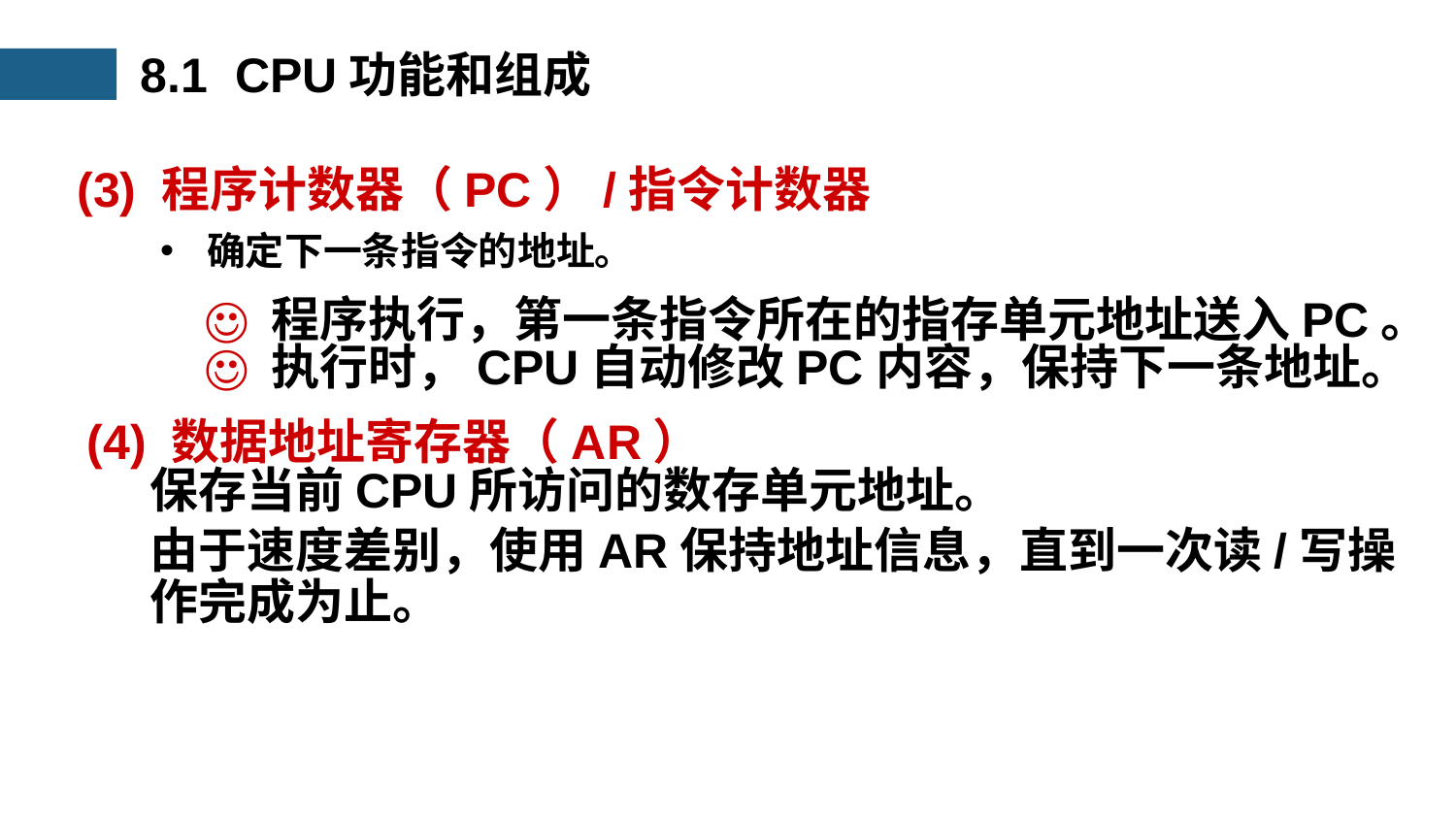

8.1  CPU功能和组成
(3) 程序计数器（PC）/指令计数器
确定下一条指令的地址。
☺ 程序执行，第一条指令所在的指存单元地址送入PC。
☺ 执行时，CPU自动修改PC内容，保持下一条地址。
(4) 数据地址寄存器（AR）
保存当前CPU所访问的数存单元地址。
由于速度差别，使用AR保持地址信息，直到一次读/写操作完成为止。